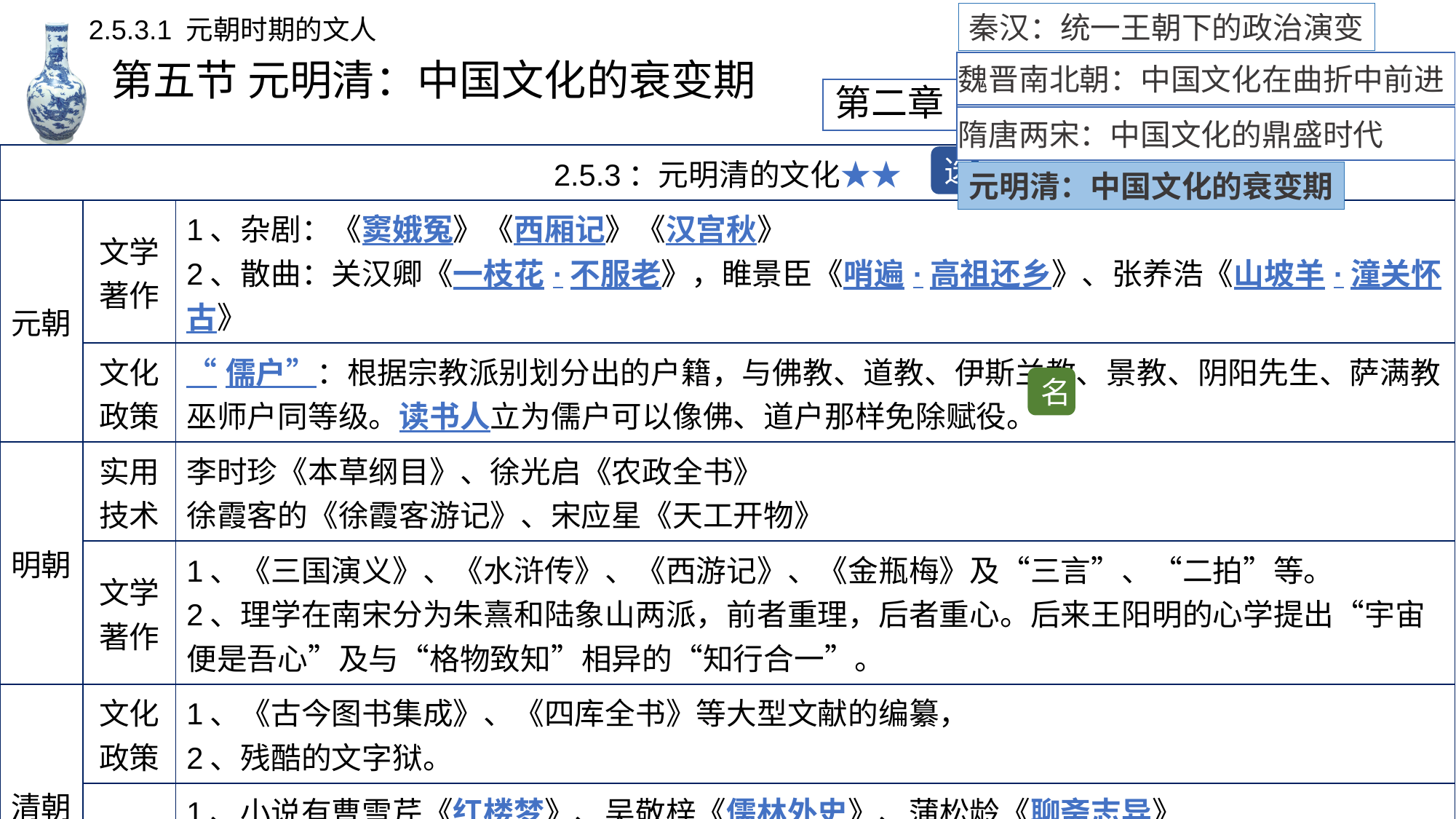

秦汉：统一王朝下的政治演变
2.5.3.1 元朝时期的文人
# 第五节 元明清：中国文化的衰变期
魏晋南北朝：中国文化在曲折中前进
第二章
隋唐两宋：中国文化的鼎盛时代
问题三：文化政策

| 2.5.3：元明清的文化★★ |  |  |
| --- | --- | --- |
| 元朝 | 文学著作 | 1、杂剧：《窦娥冤》《西厢记》《汉宫秋》 2、散曲：关汉卿《一枝花·不服老》，睢景臣《哨遍·高祖还乡》、张养浩《山坡羊·潼关怀古》 |
|  | 文化政策 | “儒户”：根据宗教派别划分出的户籍，与佛教、道教、伊斯兰教、景教、阴阳先生、萨满教巫师户同等级。读书人立为儒户可以像佛、道户那样免除赋役。 |
| 明朝 | 实用技术 | 李时珍《本草纲目》、徐光启《农政全书》 徐霞客的《徐霞客游记》、宋应星《天工开物》 |
|  | 文学著作 | 1、《三国演义》、《水浒传》、《西游记》、《金瓶梅》及“三言”、“二拍”等。 2、理学在南宋分为朱熹和陆象山两派，前者重理，后者重心。后来王阳明的心学提出“宇宙便是吾心”及与“格物致知”相异的“知行合一”。 |
| 清朝 | 文化政策 | 1、《古今图书集成》、《四库全书》等大型文献的编纂， 2、残酷的文字狱。 |
|  | 文学著作 | 1、小说有曹雪芹《红楼梦》、吴敬梓《儒林外史》、蒲松龄《聊斋志异》 2、戏剧有洪昇《长生殿》、孔尚任《桃花扇》等 3、明末清初，以“三先生”为代表：指王夫之、顾炎武、黄宗羲；后期乾嘉学派 |
选
元明清：中国文化的衰变期
名
87